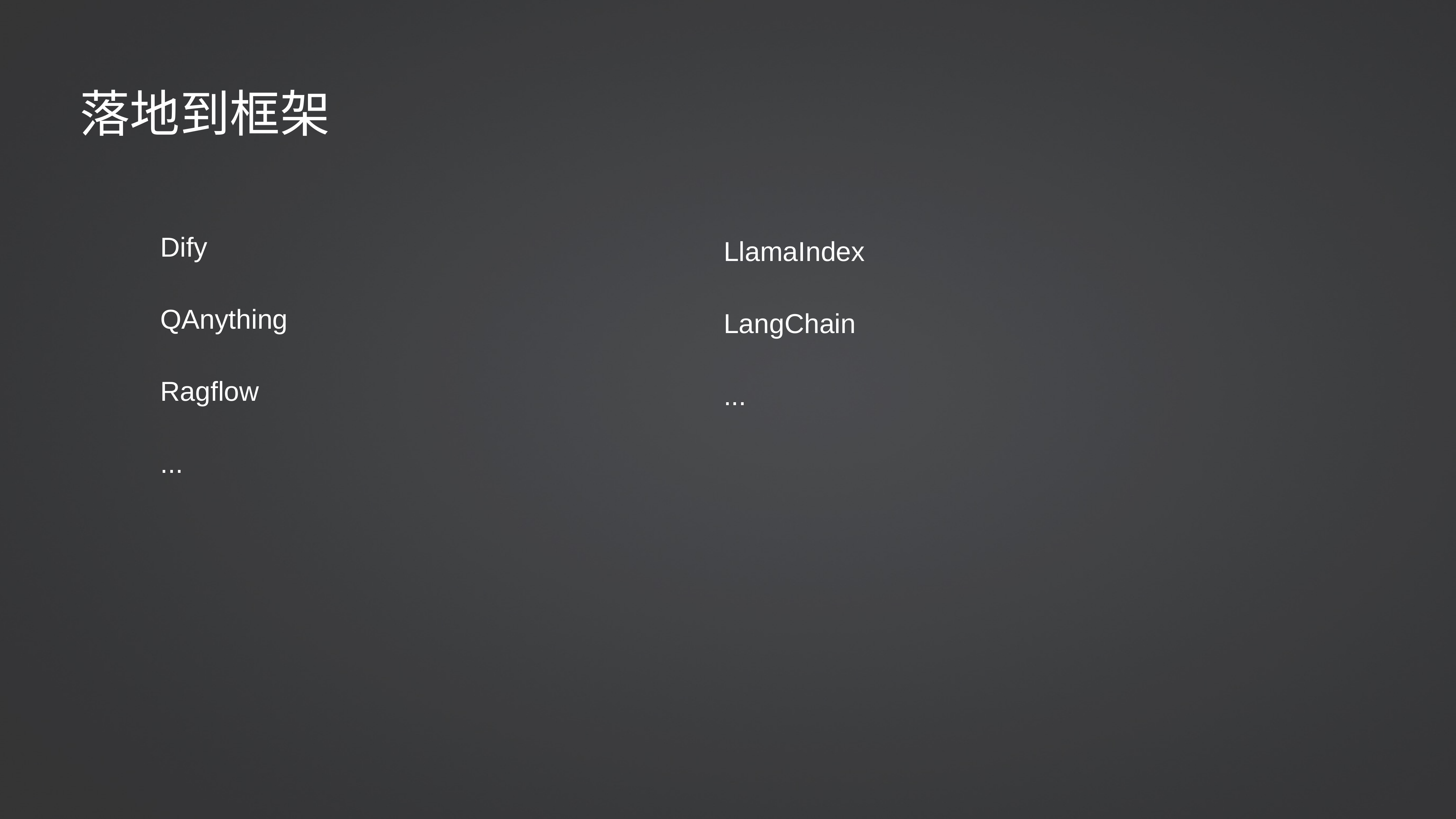

落地到框架
Dify
QAnything
Ragflow
...
LlamaIndex
LangChain
...